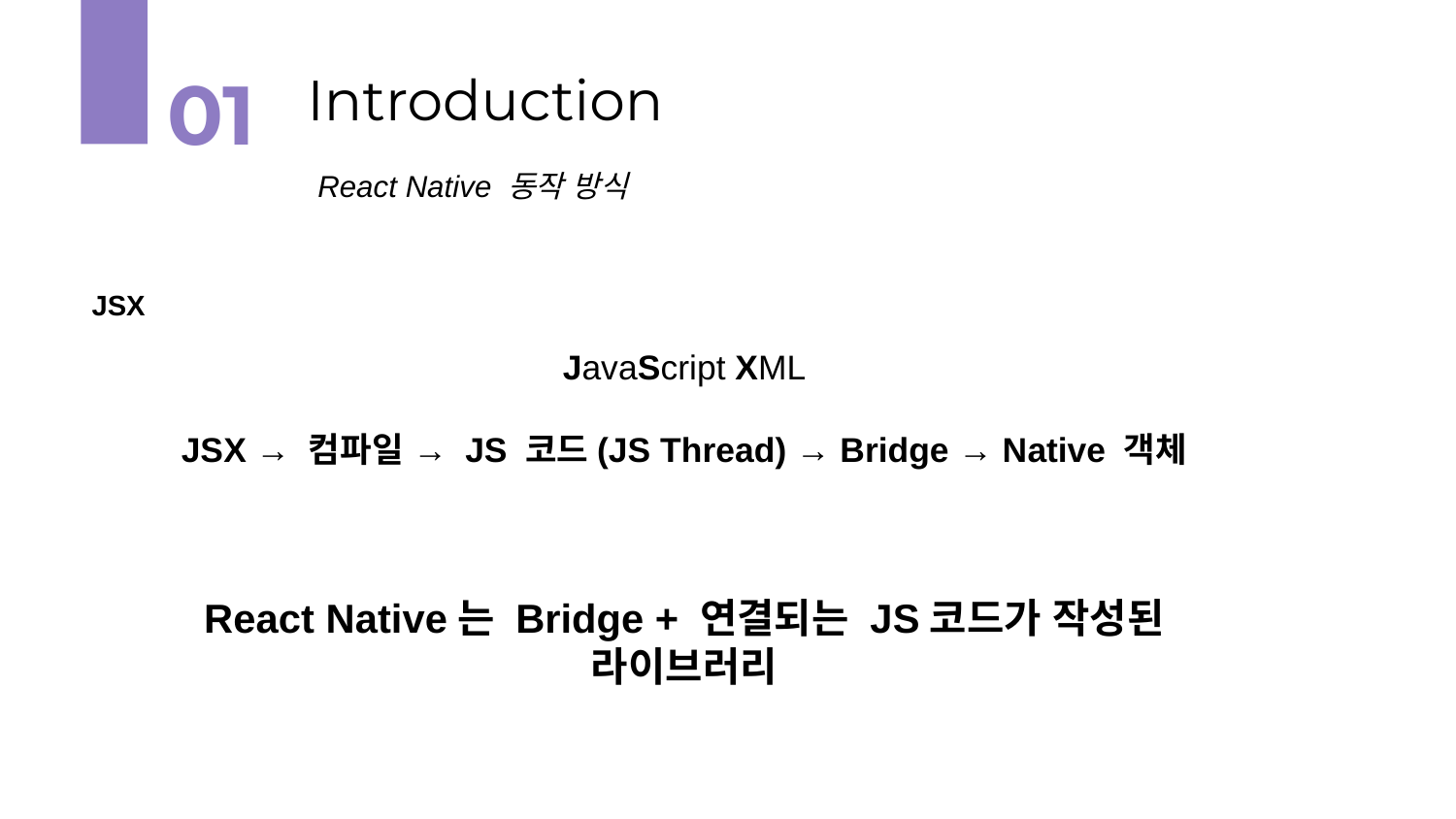

Introduction
01
React Native 동작 방식
JSX
JavaScript XML

JSX → 컴파일 → JS 코드(JS Thread) → Bridge → Native 객체

React Native는 Bridge + 연결되는 JS코드가 작성된 라이브러리